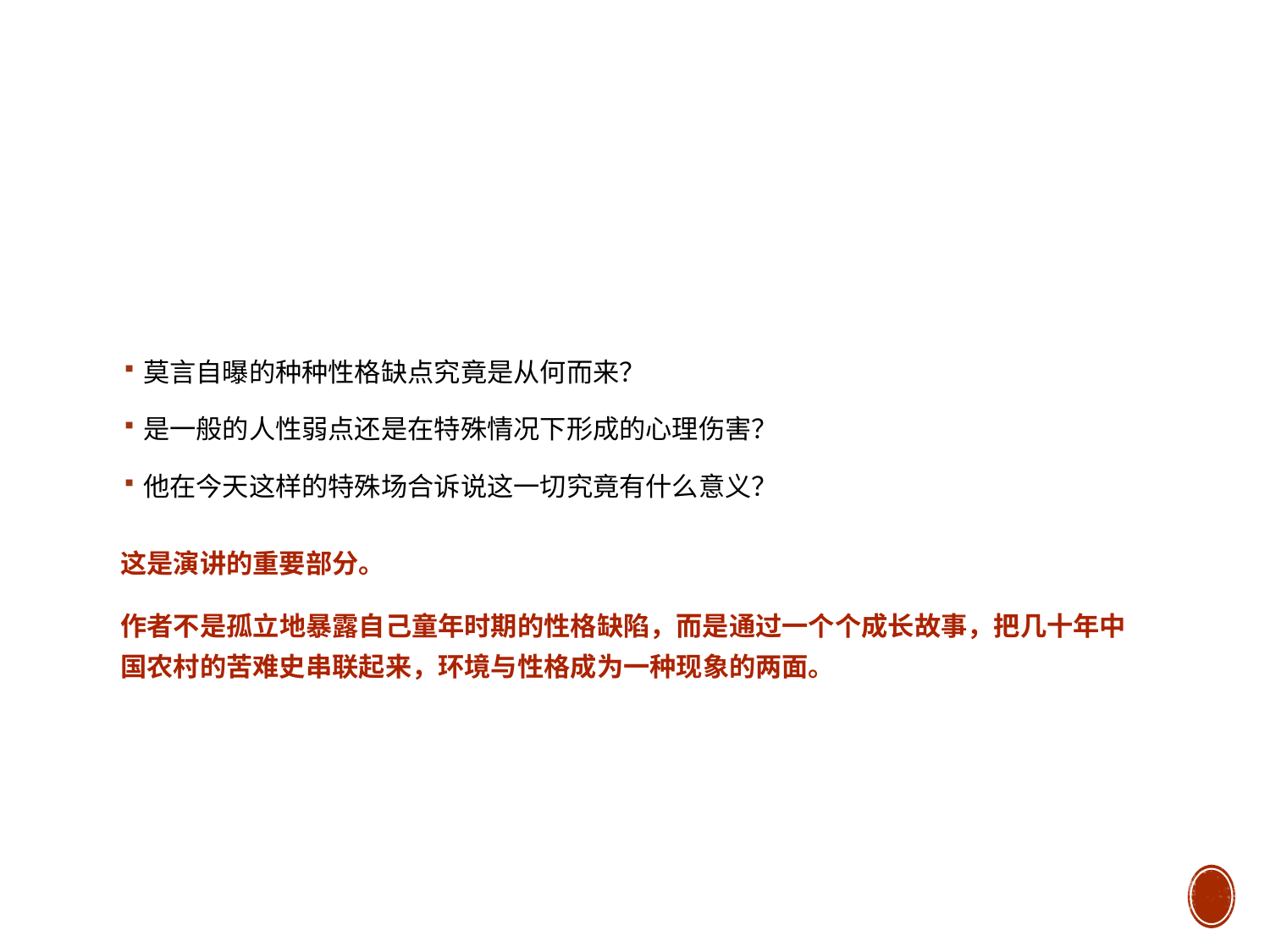

莫言自曝的种种性格缺点究竟是从何而来？
是一般的人性弱点还是在特殊情况下形成的心理伤害？
他在今天这样的特殊场合诉说这一切究竟有什么意义？

这是演讲的重要部分。
作者不是孤立地暴露自己童年时期的性格缺陷，而是通过一个个成长故事，把几十年中国农村的苦难史串联起来，环境与性格成为一种现象的两面。